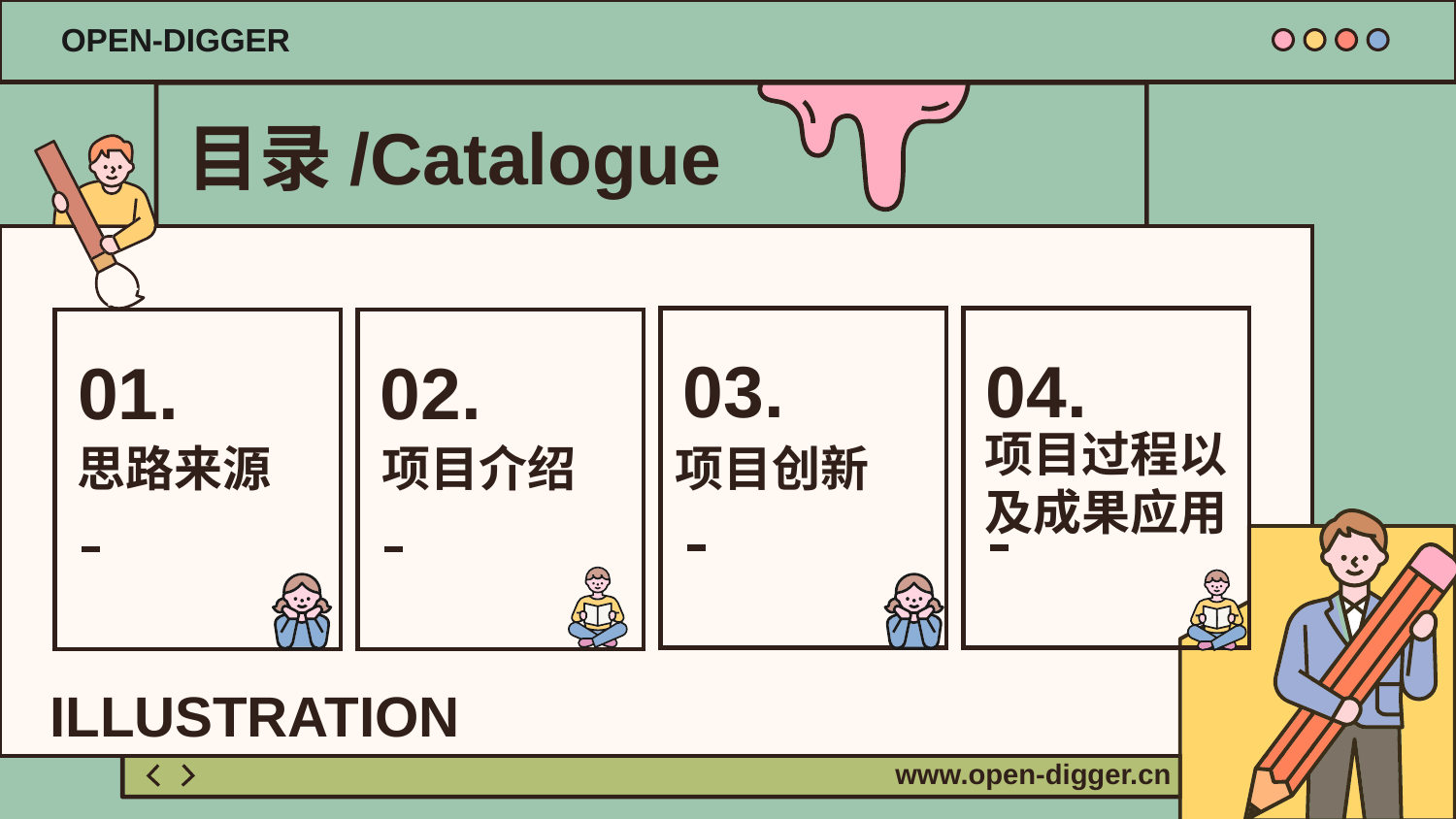

OPEN-DIGGER

目录/Catalogue

03.
04.
01.
02.
项目过程以及成果应用
思路来源
项目介绍
项目创新

ILLUSTRATION
www.open-digger.cn